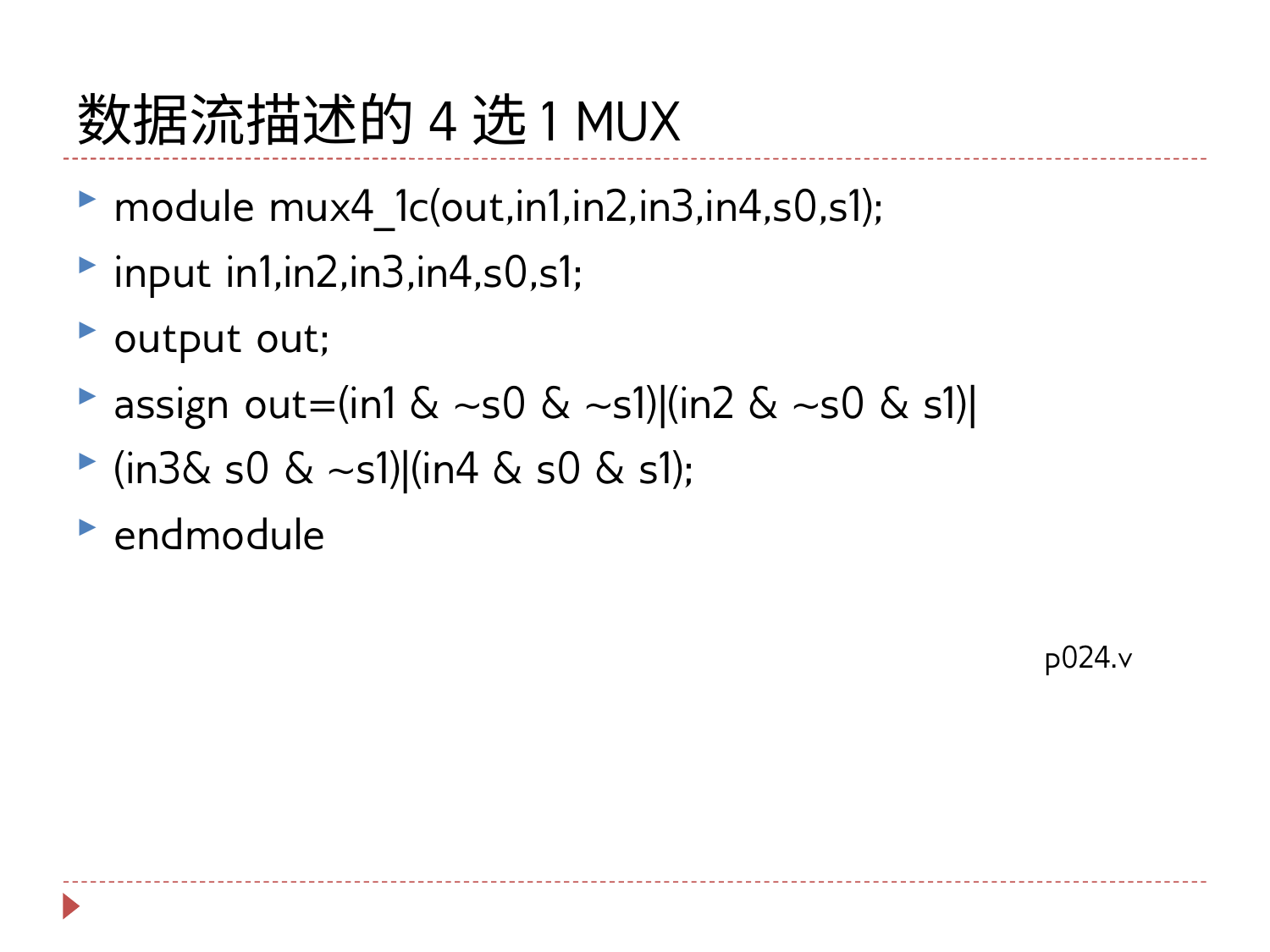

# 数据流描述的4选1 MUX
module mux4_1c(out,in1,in2,in3,in4,s0,s1);
input in1,in2,in3,in4,s0,s1;
output out;
assign out=(in1 & ~s0 & ~s1)|(in2 & ~s0 & s1)|
(in3& s0 & ~s1)|(in4 & s0 & s1);
endmodule

p024.v